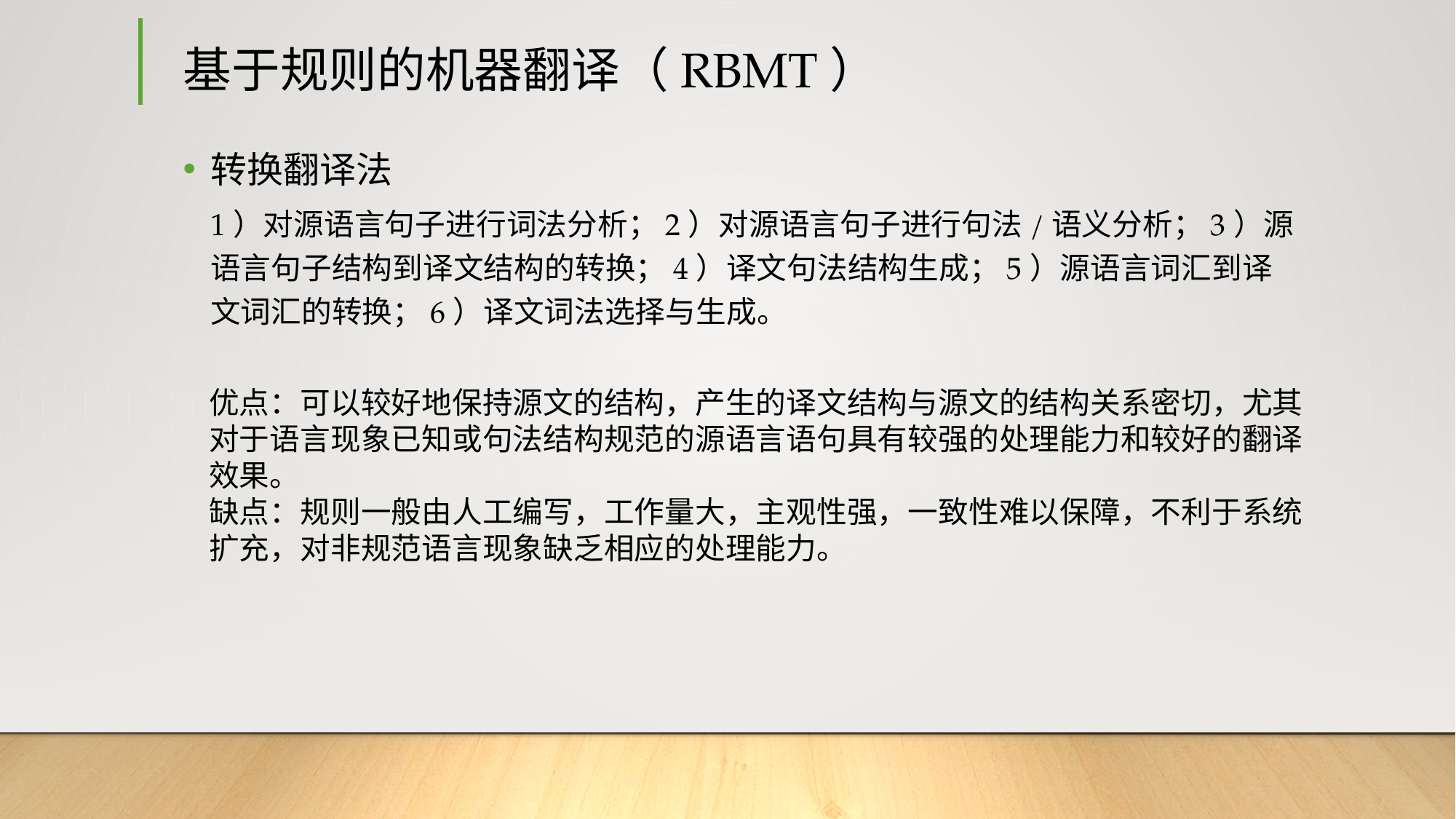

# 基于规则的机器翻译（RBMT）
转换翻译法
1）对源语言句子进行词法分析；2）对源语言句子进行句法/语义分析；3）源语言句子结构到译文结构的转换；4）译文句法结构生成；5）源语言词汇到译文词汇的转换；6）译文词法选择与生成。

优点：可以较好地保持源文的结构，产生的译文结构与源文的结构关系密切，尤其对于语言现象已知或句法结构规范的源语言语句具有较强的处理能力和较好的翻译效果。
缺点：规则一般由人工编写，工作量大，主观性强，一致性难以保障，不利于系统扩充，对非规范语言现象缺乏相应的处理能力。